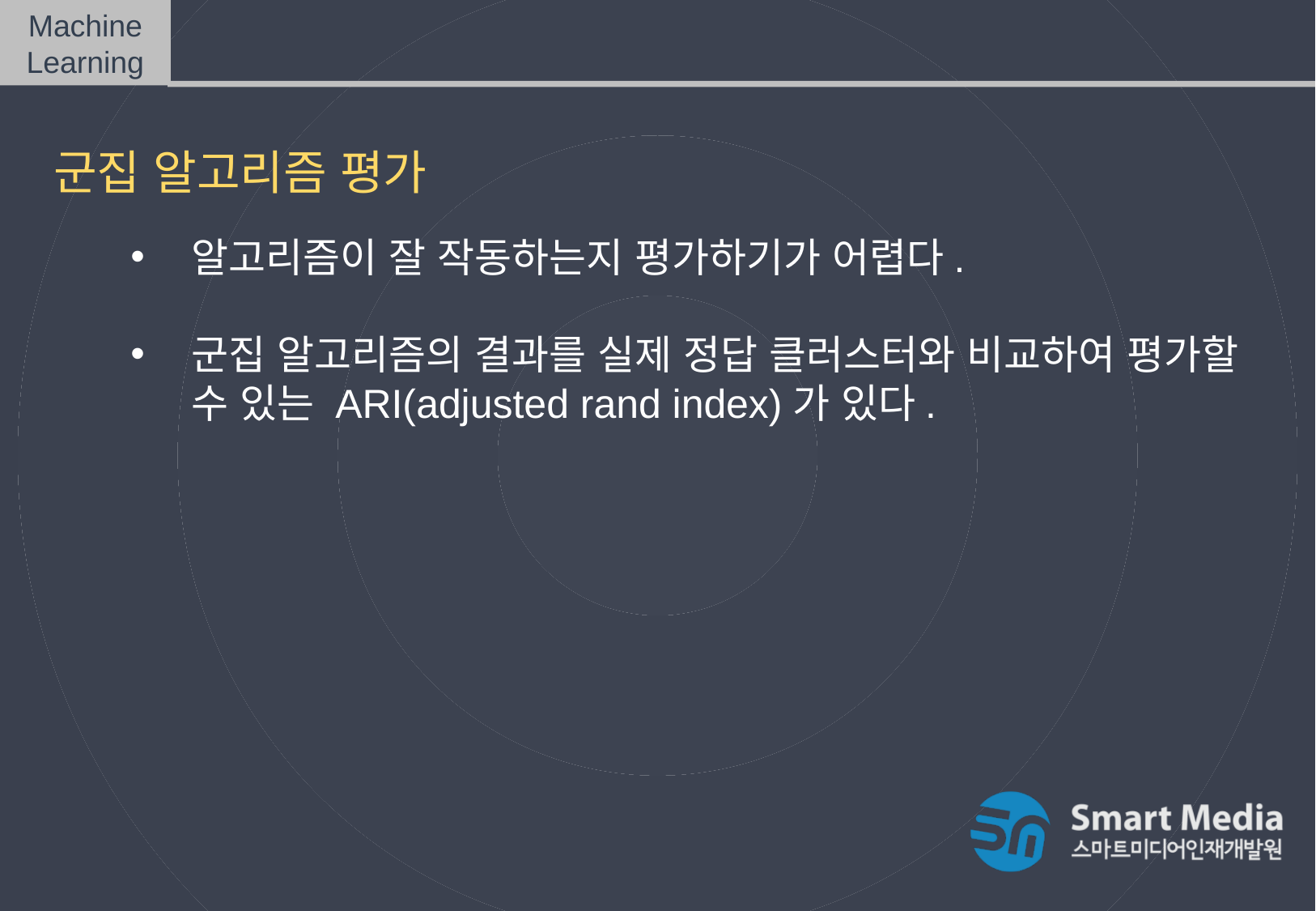

Machine Learning
군집 알고리즘 평가

군집 알고리즘 평가
알고리즘이 잘 작동하는지 평가하기가 어렵다.

군집 알고리즘의 결과를 실제 정답 클러스터와 비교하여 평가할 수 있는 ARI(adjusted rand index)가 있다.